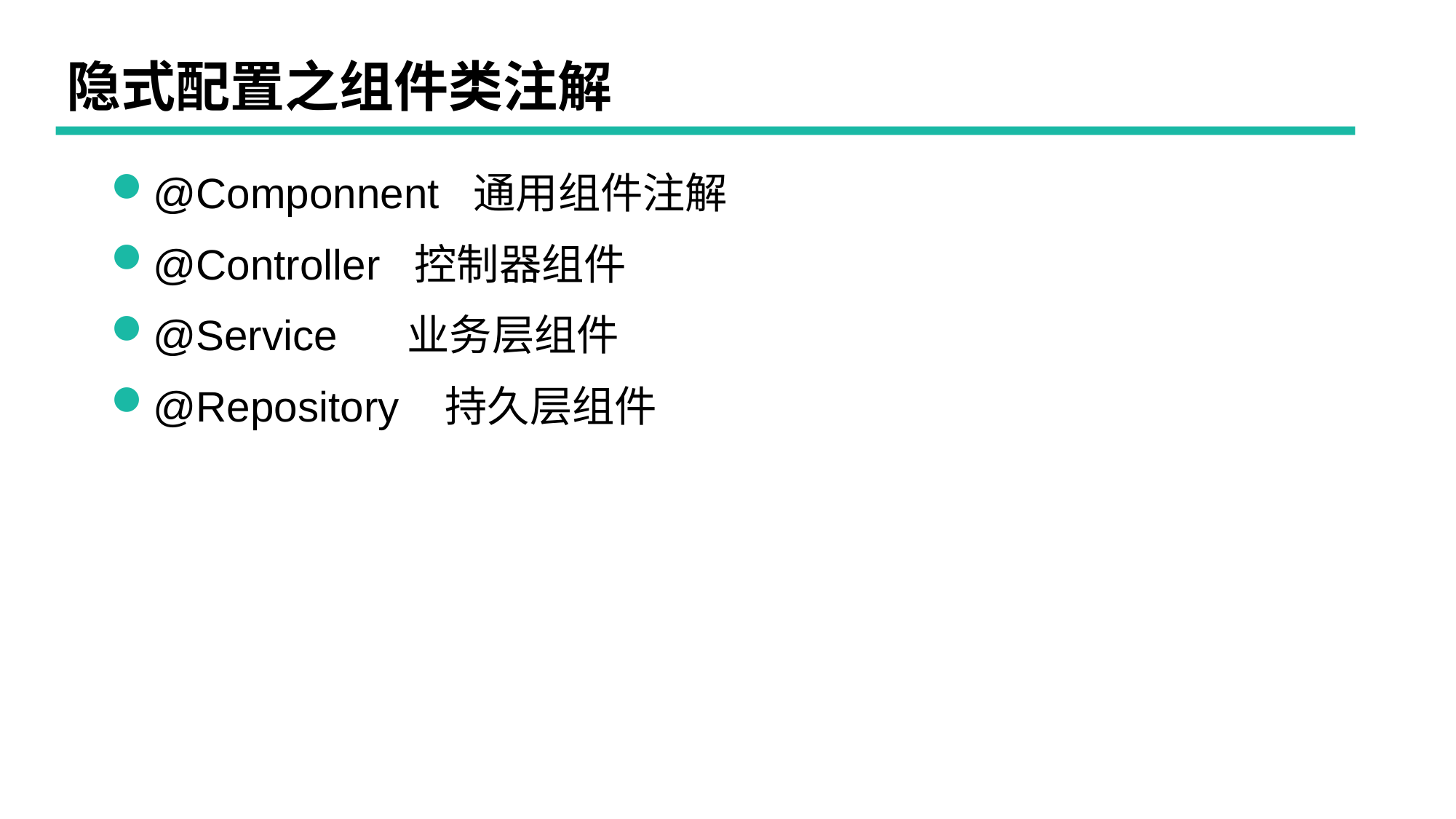

# 隐式配置之组件类注解
@Componnent  通用组件注解
@Controller  控制器组件
@Service     业务层组件
@Repository   持久层组件